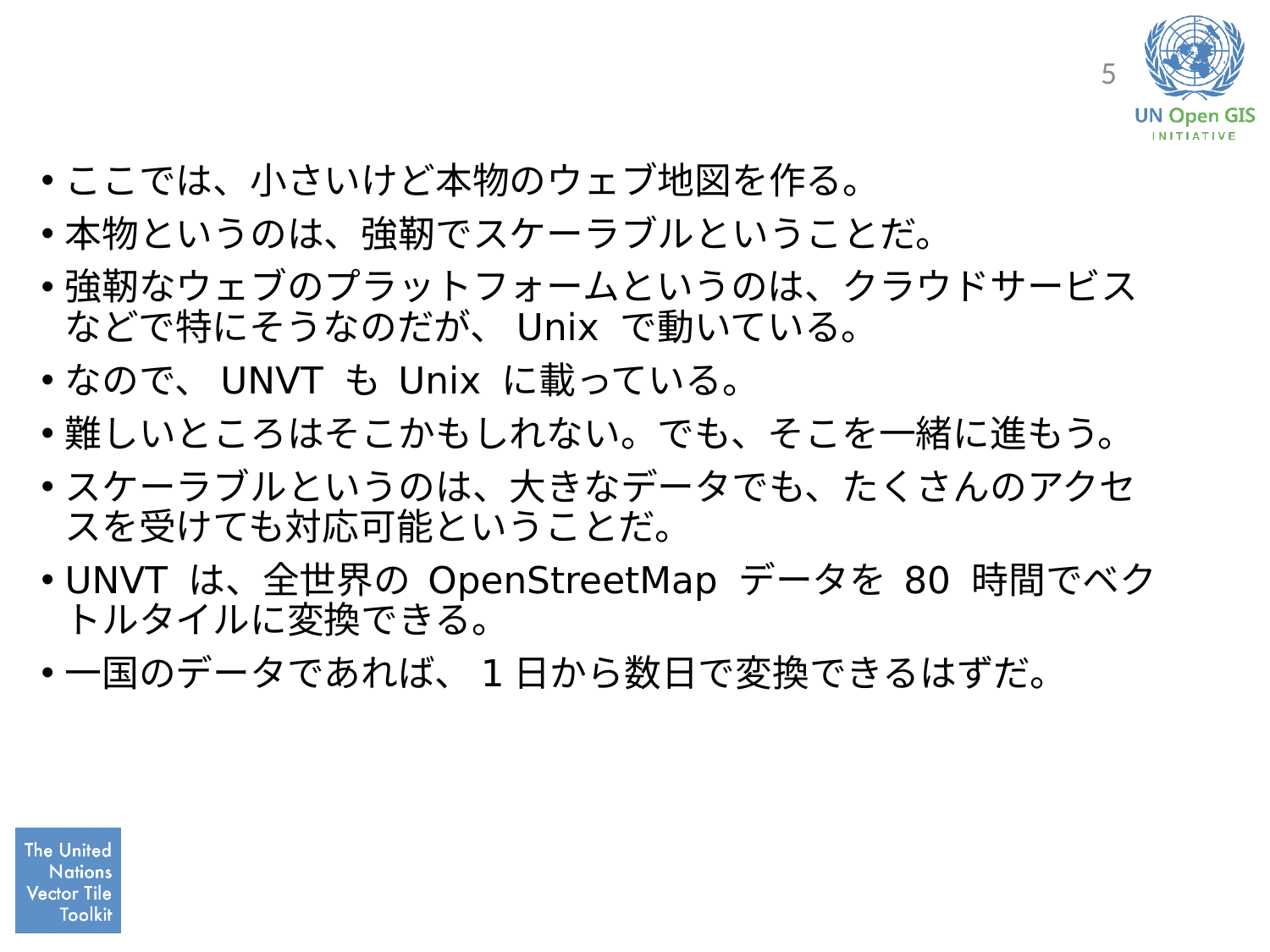

#
5
ここでは、小さいけど本物のウェブ地図を作る。
本物というのは、強靭でスケーラブルということだ。
強靭なウェブのプラットフォームというのは、クラウドサービスなどで特にそうなのだが、Unix で動いている。
なので、UNVT も Unix に載っている。
難しいところはそこかもしれない。でも、そこを一緒に進もう。
スケーラブルというのは、大きなデータでも、たくさんのアクセスを受けても対応可能ということだ。
UNVT は、全世界の OpenStreetMap データを 80 時間でベクトルタイルに変換できる。
一国のデータであれば、1日から数日で変換できるはずだ。